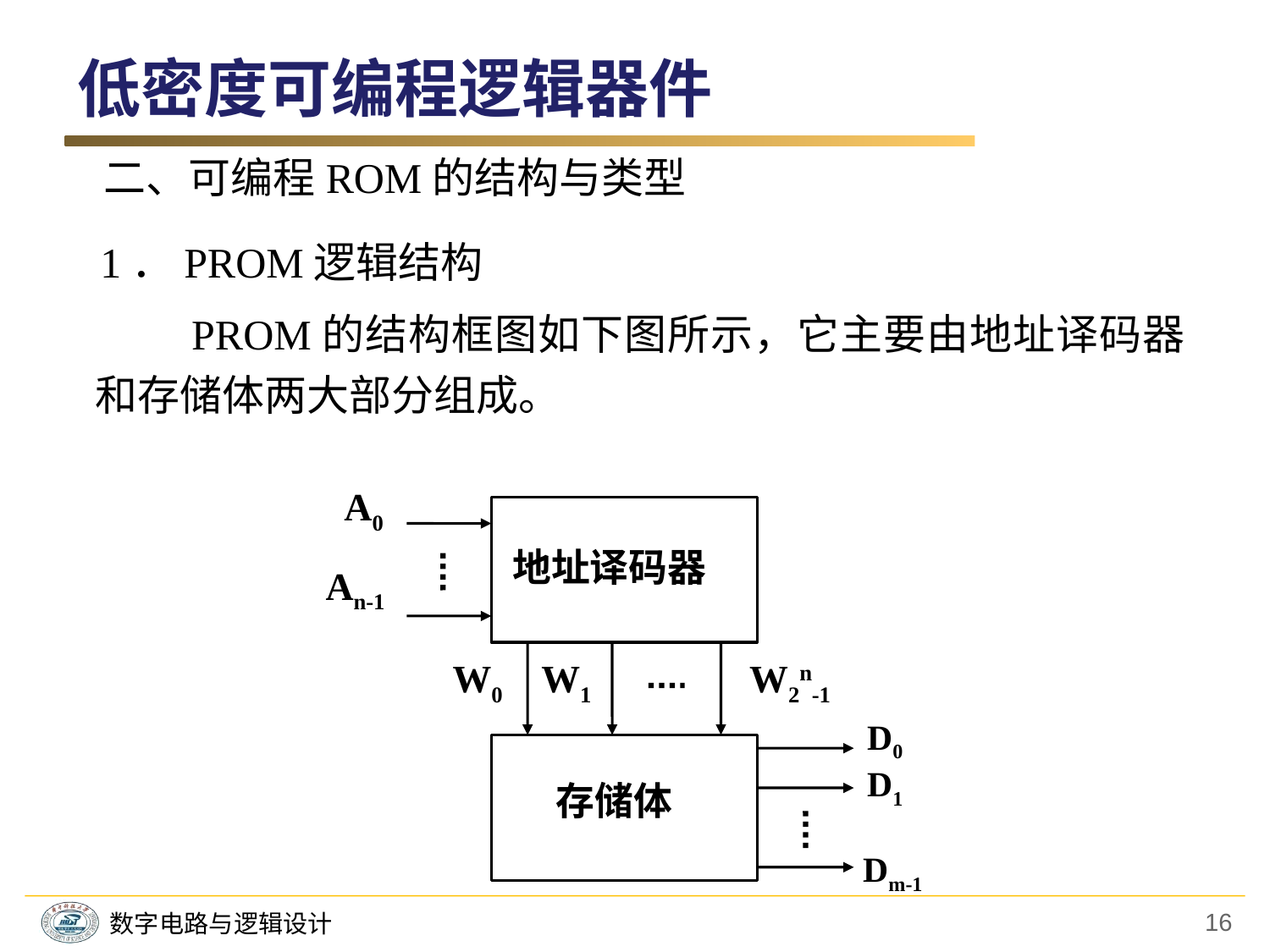

低密度可编程逻辑器件
二、可编程ROM的结构与类型
1．PROM逻辑结构
　　PROM的结构框图如下图所示，它主要由地址译码器和存储体两大部分组成。
A0

地址译码器

An-1

W0
W1
W2n-1

D0

D1
存储体

Dm-1

16
数字电路与逻辑设计